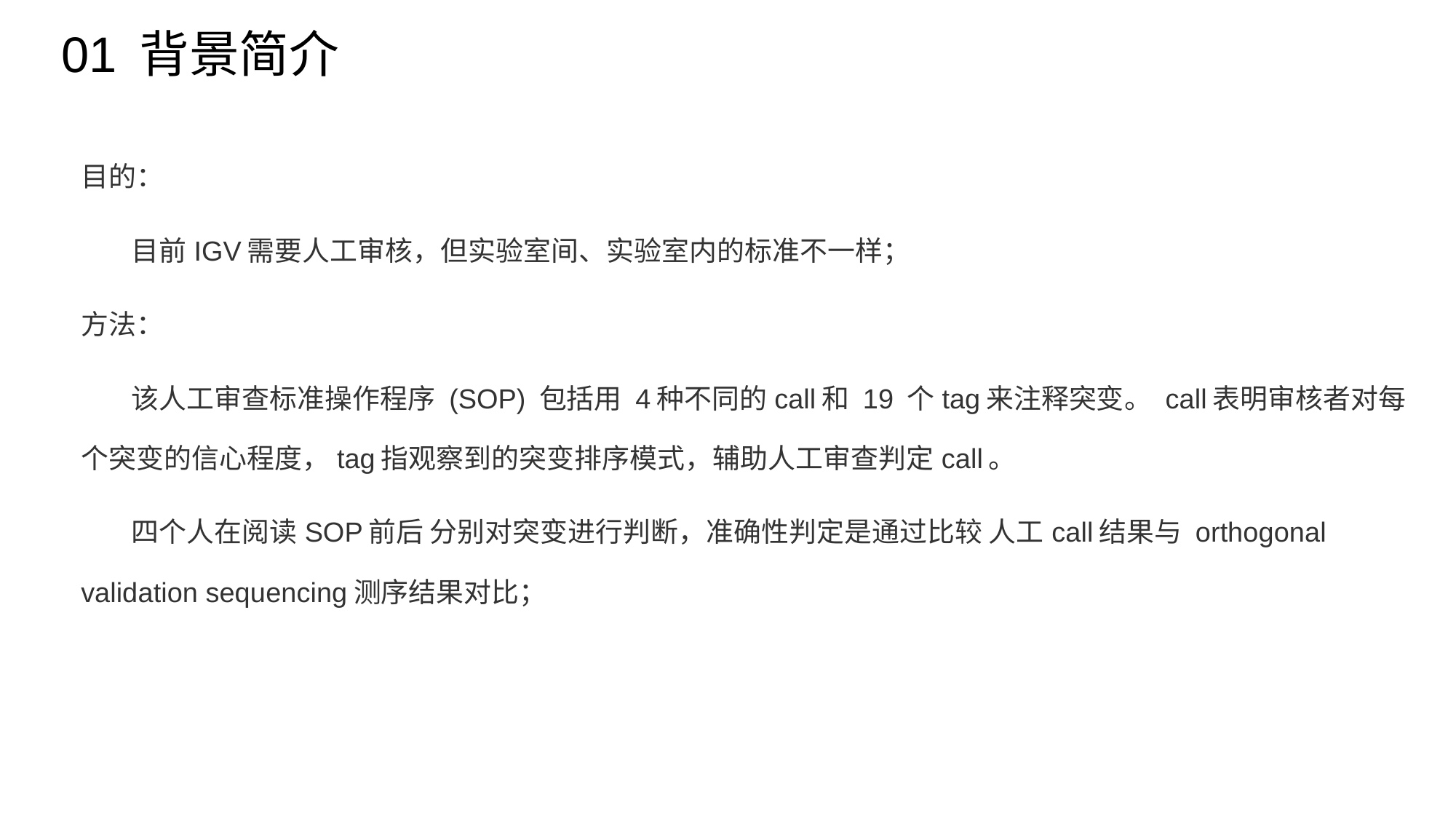

# 01 背景简介
目的：
       目前IGV需要人工审核，但实验室间、实验室内的标准不一样；
方法：
       该人工审查标准操作程序 (SOP) 包括用 4种不同的call和 19 个tag来注释突变。 call表明审核者对每个突变的信心程度，tag指观察到的突变排序模式，辅助人工审查判定call。
       四个人在阅读SOP前后 分别对突变进行判断，准确性判定是通过比较 人工call结果与 orthogonal validation sequencing测序结果对比；